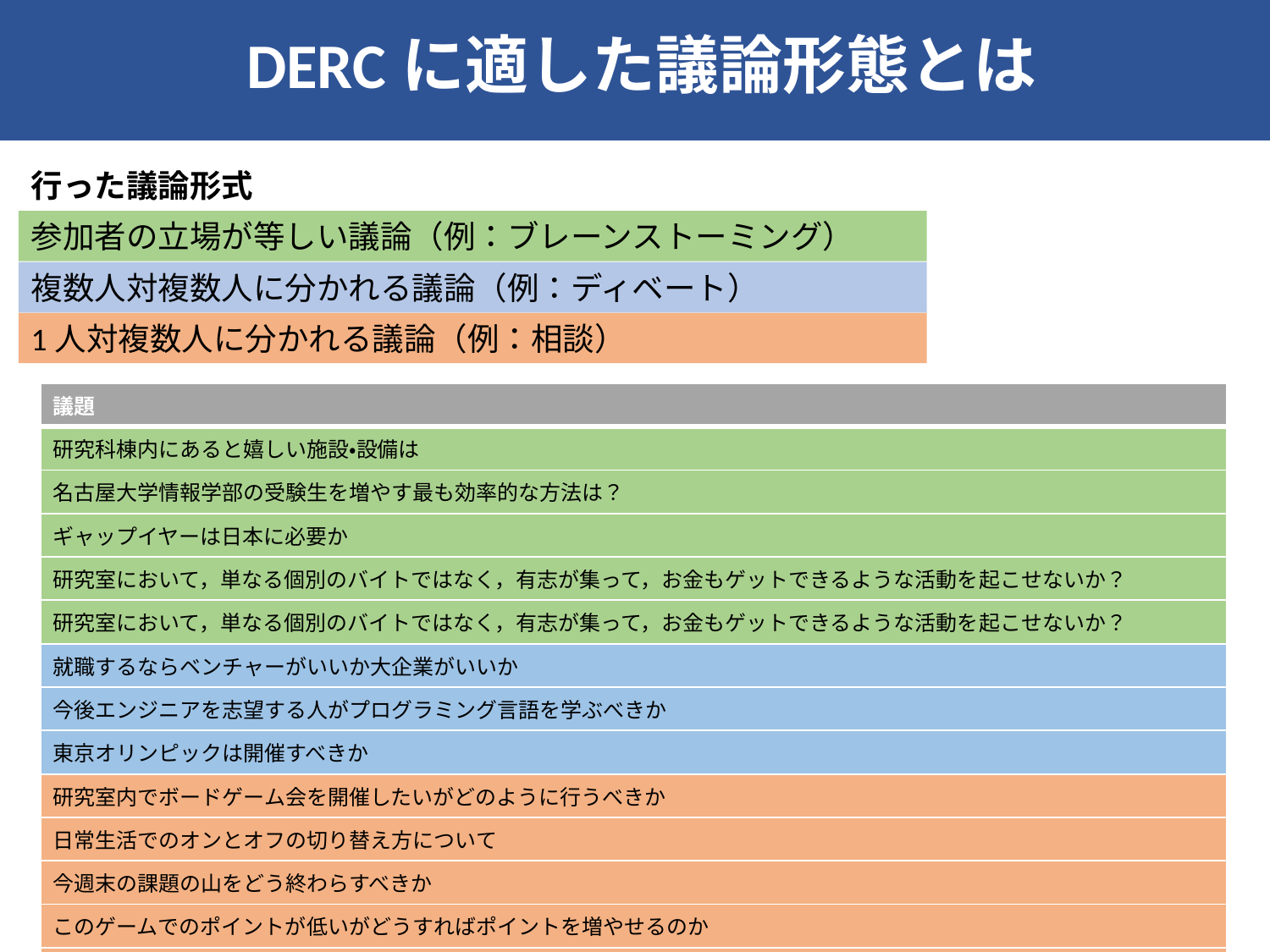

DERCに適した議論形態とは
行った議論形式
参加者の立場が等しい議論（例：ブレーンストーミング）
複数人対複数人に分かれる議論（例：ディベート）
1人対複数人に分かれる議論（例：相談）
| 議題 |
| --- |
| 研究科棟内にあると嬉しい施設・設備は |
| 名古屋大学情報学部の受験生を増やす最も効率的な方法は？ |
| ギャップイヤーは日本に必要か |
| 研究室において，単なる個別のバイトではなく，有志が集って，お金もゲットできるような活動を起こせないか？ |
| 研究室において，単なる個別のバイトではなく，有志が集って，お金もゲットできるような活動を起こせないか？ |
| 就職するならベンチャーがいいか大企業がいいか |
| 今後エンジニアを志望する人がプログラミング言語を学ぶべきか |
| 東京オリンピックは開催すべきか |
| 研究室内でボードゲーム会を開催したいがどのように行うべきか |
| 日常生活でのオンとオフの切り替え方について |
| 今週末の課題の山をどう終わらすべきか |
| このゲームでのポイントが低いがどうすればポイントを増やせるのか |
| 隣人が壁ドンしてくるがどうすればよいか |